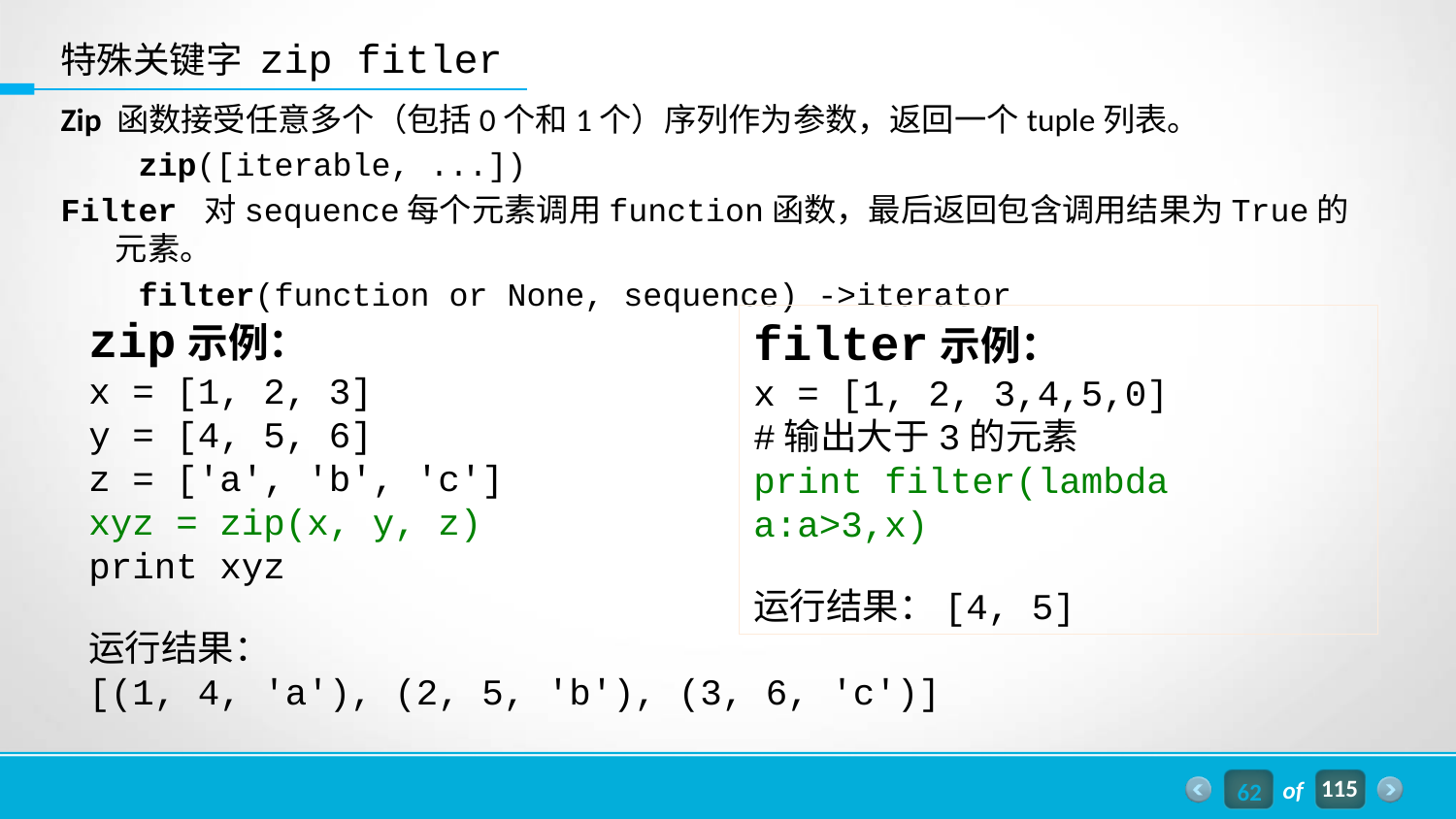

特殊关键字 zip fitler

Zip 函数接受任意多个（包括0个和1个）序列作为参数，返回一个tuple列表。
    zip([iterable, ...])
Filter 对sequence每个元素调用function函数，最后返回包含调用结果为True的元素。
    filter(function or None, sequence) ->iterator

zip示例：
x = [1, 2, 3]
y = [4, 5, 6]
z = ['a', 'b', 'c']
xyz = zip(x, y, z)
print xyz

运行结果：
[(1, 4, 'a'), (2, 5, 'b'), (3, 6, 'c')]
filter示例：
x = [1, 2, 3,4,5,0]
#输出大于3的元素
print filter(lambda a:a>3,x)

运行结果：[4, 5]
62